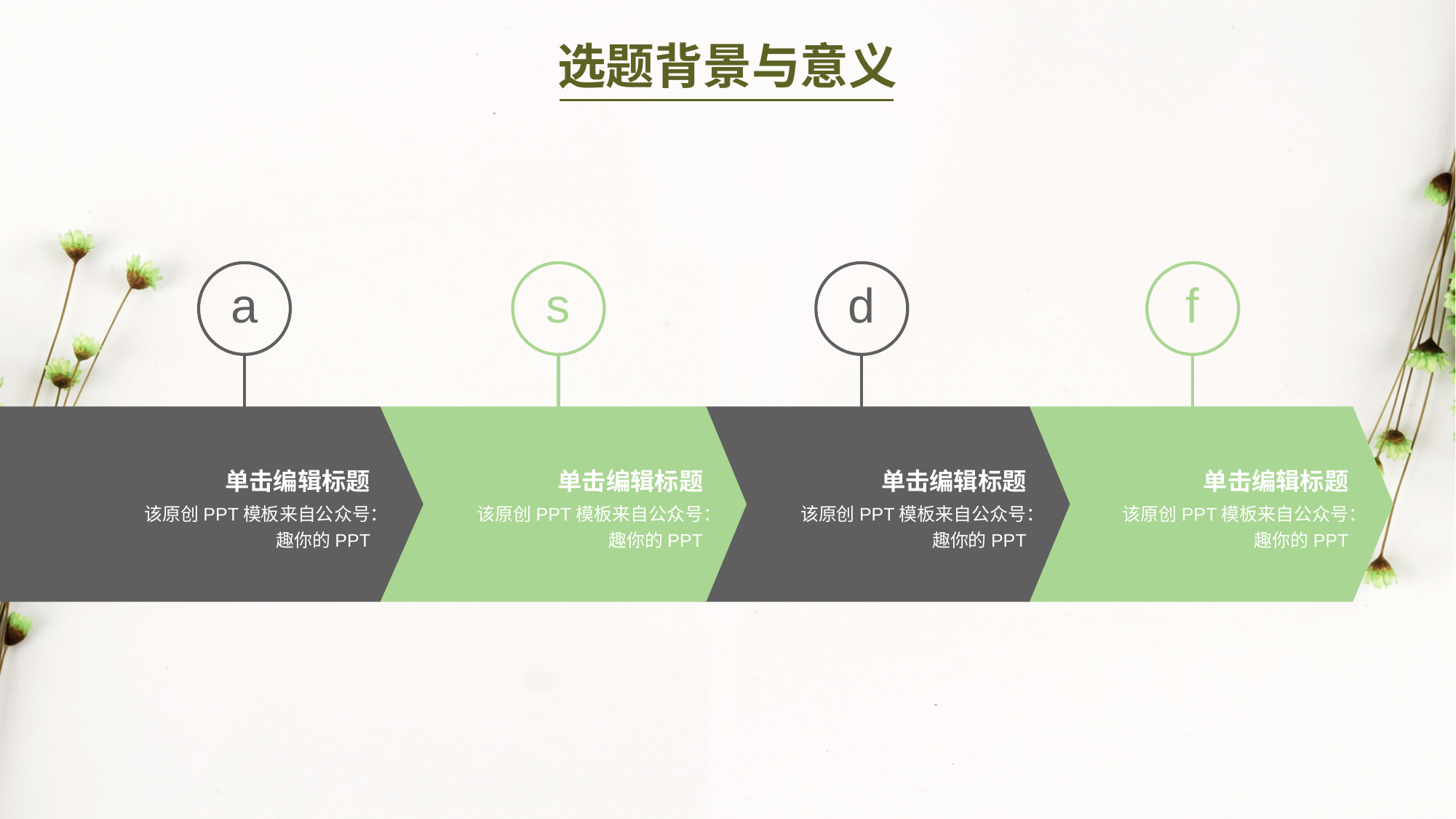

选题背景与意义
a
s
d
f

单击编辑标题
单击编辑标题
单击编辑标题
单击编辑标题
该原创PPT模板来自公众号：趣你的PPT
该原创PPT模板来自公众号：趣你的PPT
该原创PPT模板来自公众号：趣你的PPT
该原创PPT模板来自公众号：趣你的PPT